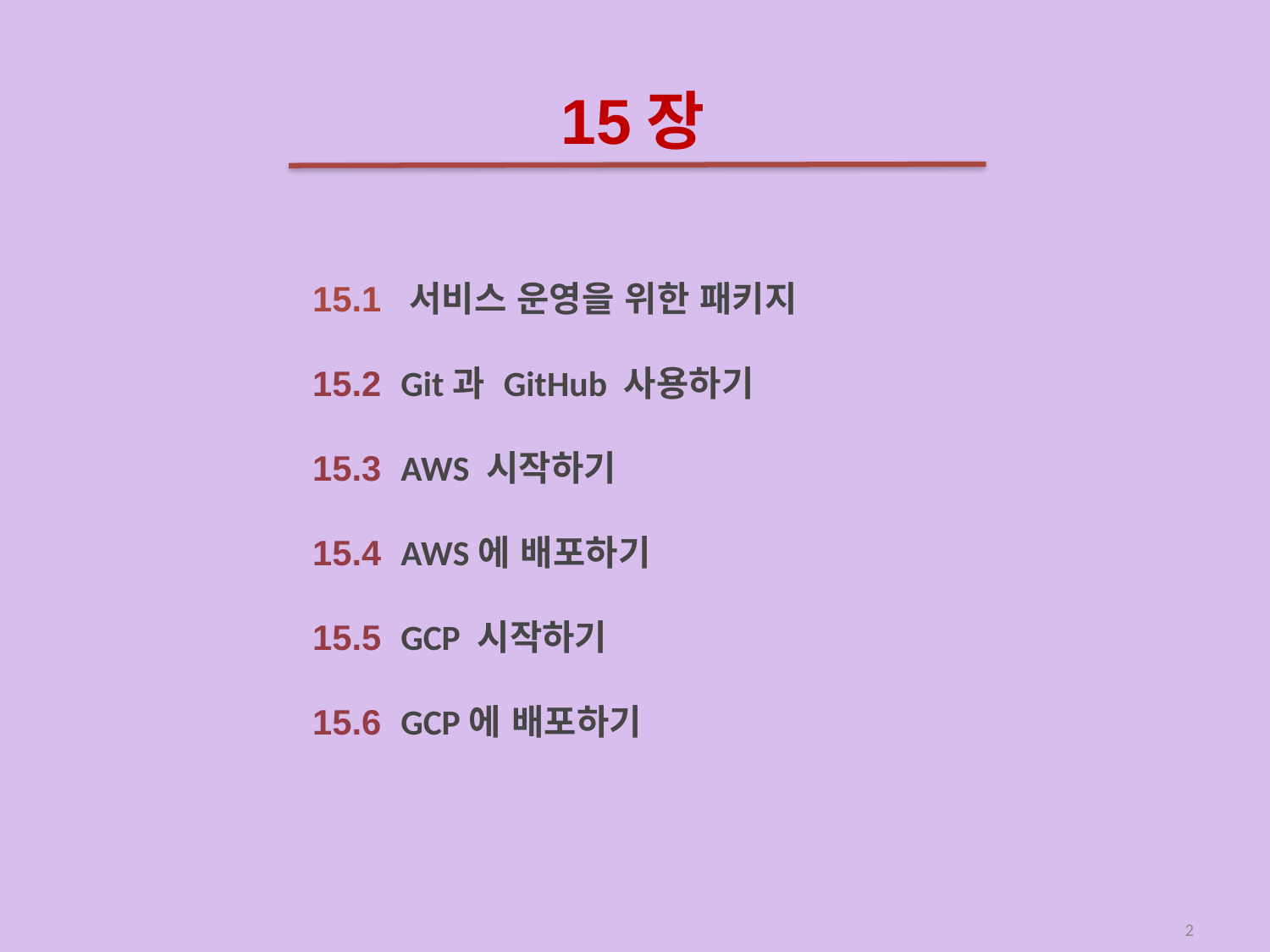

# 15장
15.1  서비스 운영을 위한 패키지
15.2  Git과 GitHub 사용하기
15.3  AWS 시작하기
15.4  AWS에 배포하기
15.5  GCP 시작하기
15.6  GCP에 배포하기
2